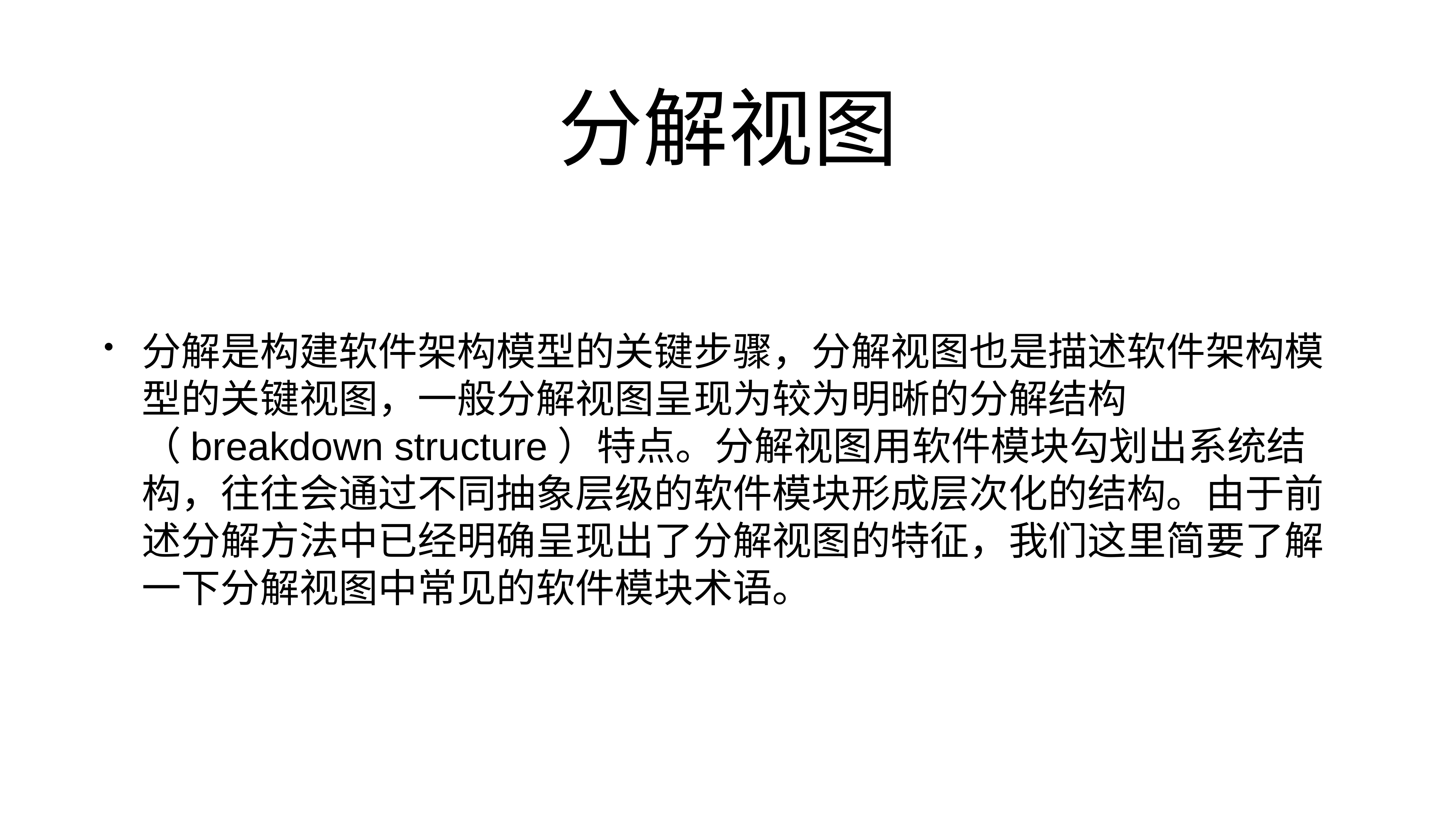

# 分解视图
分解是构建软件架构模型的关键步骤，分解视图也是描述软件架构模型的关键视图，一般分解视图呈现为较为明晰的分解结构（breakdown structure）特点。分解视图用软件模块勾划出系统结构，往往会通过不同抽象层级的软件模块形成层次化的结构。由于前述分解方法中已经明确呈现出了分解视图的特征，我们这里简要了解一下分解视图中常见的软件模块术语。